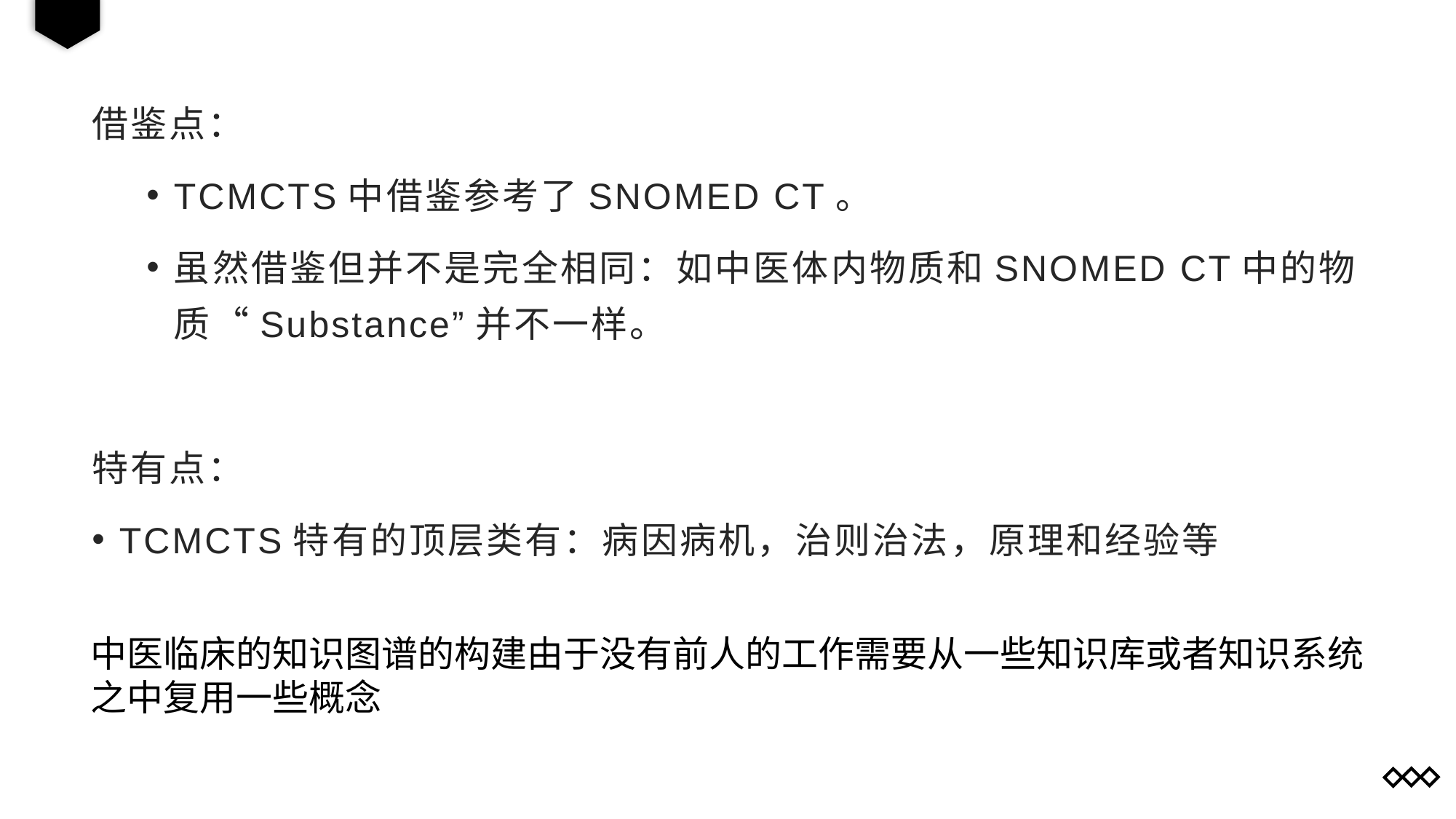

借鉴点：
TCMCTS中借鉴参考了SNOMED CT。
虽然借鉴但并不是完全相同：如中医体内物质和SNOMED CT中的物质“Substance”并不一样。

特有点：
TCMCTS特有的顶层类有：病因病机，治则治法，原理和经验等

中医临床的知识图谱的构建由于没有前人的工作需要从一些知识库或者知识系统之中复用一些概念